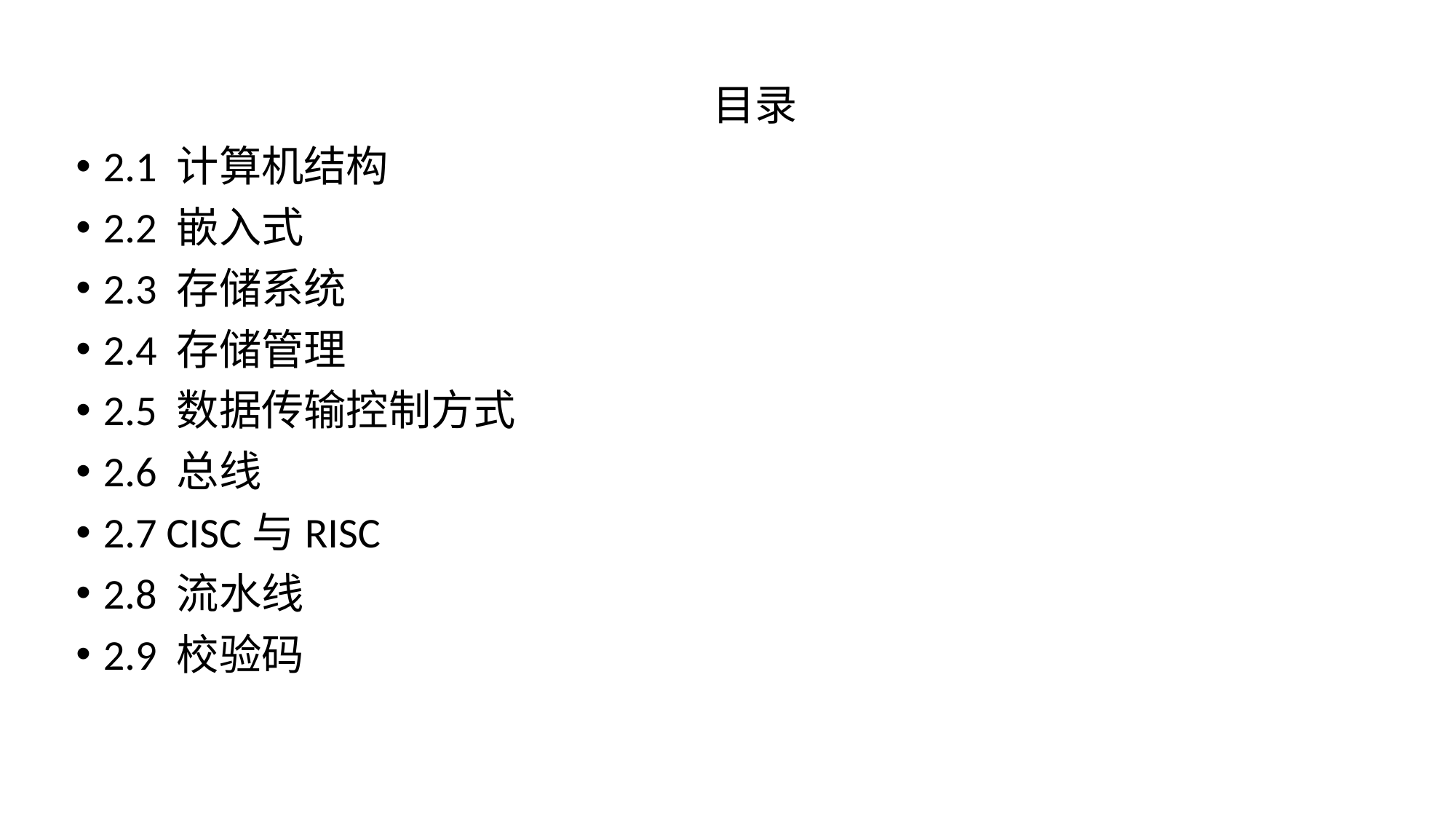

目录
2.1 计算机结构
2.2 嵌入式
2.3 存储系统
2.4 存储管理
2.5 数据传输控制方式
2.6 总线
2.7 CISC与RISC
2.8 流水线
2.9 校验码